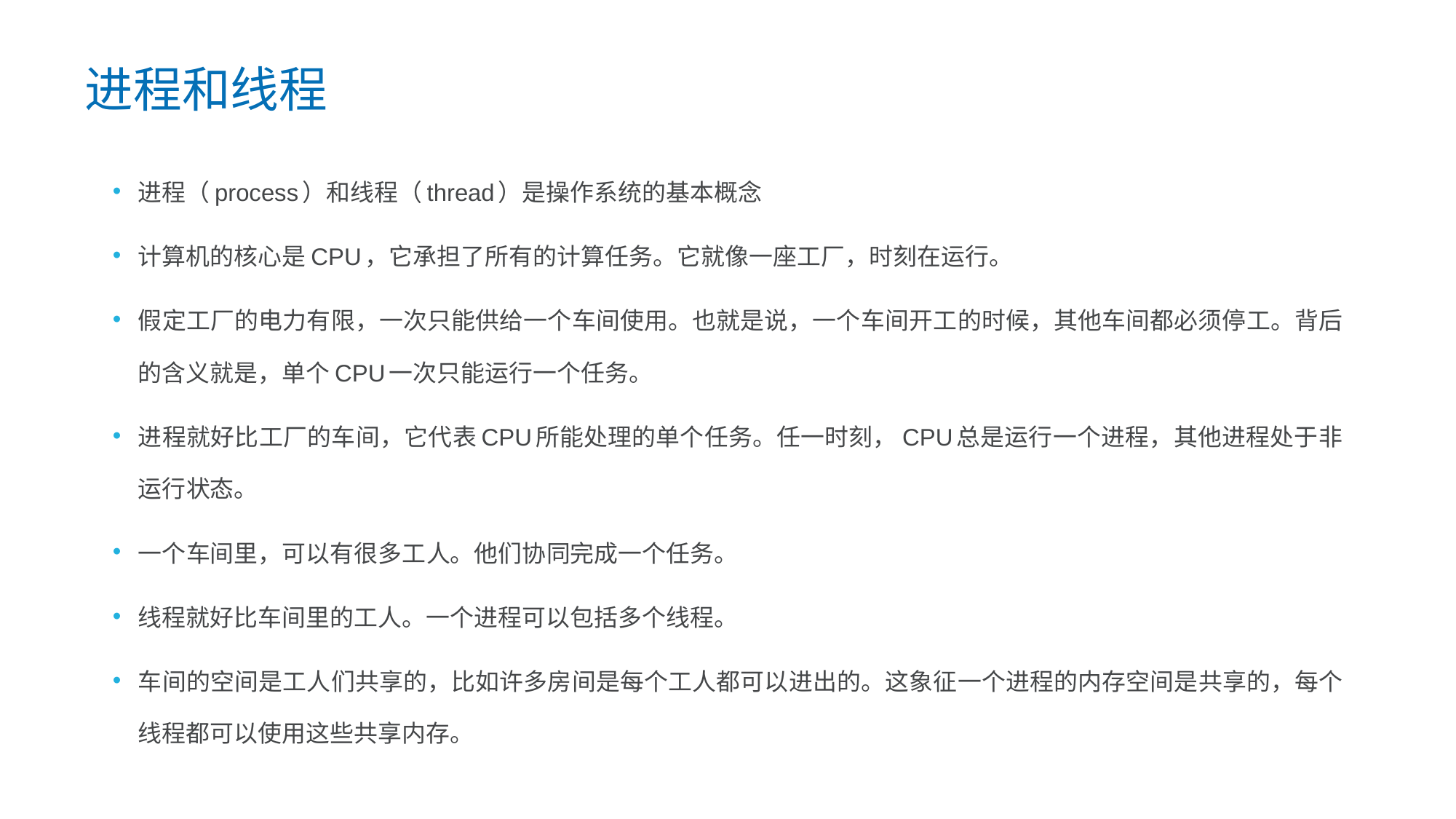

进程和线程
进程（process）和线程（thread）是操作系统的基本概念
计算机的核心是CPU，它承担了所有的计算任务。它就像一座工厂，时刻在运行。
假定工厂的电力有限，一次只能供给一个车间使用。也就是说，一个车间开工的时候，其他车间都必须停工。背后的含义就是，单个CPU一次只能运行一个任务。
进程就好比工厂的车间，它代表CPU所能处理的单个任务。任一时刻，CPU总是运行一个进程，其他进程处于非运行状态。
一个车间里，可以有很多工人。他们协同完成一个任务。
线程就好比车间里的工人。一个进程可以包括多个线程。
车间的空间是工人们共享的，比如许多房间是每个工人都可以进出的。这象征一个进程的内存空间是共享的，每个线程都可以使用这些共享内存。